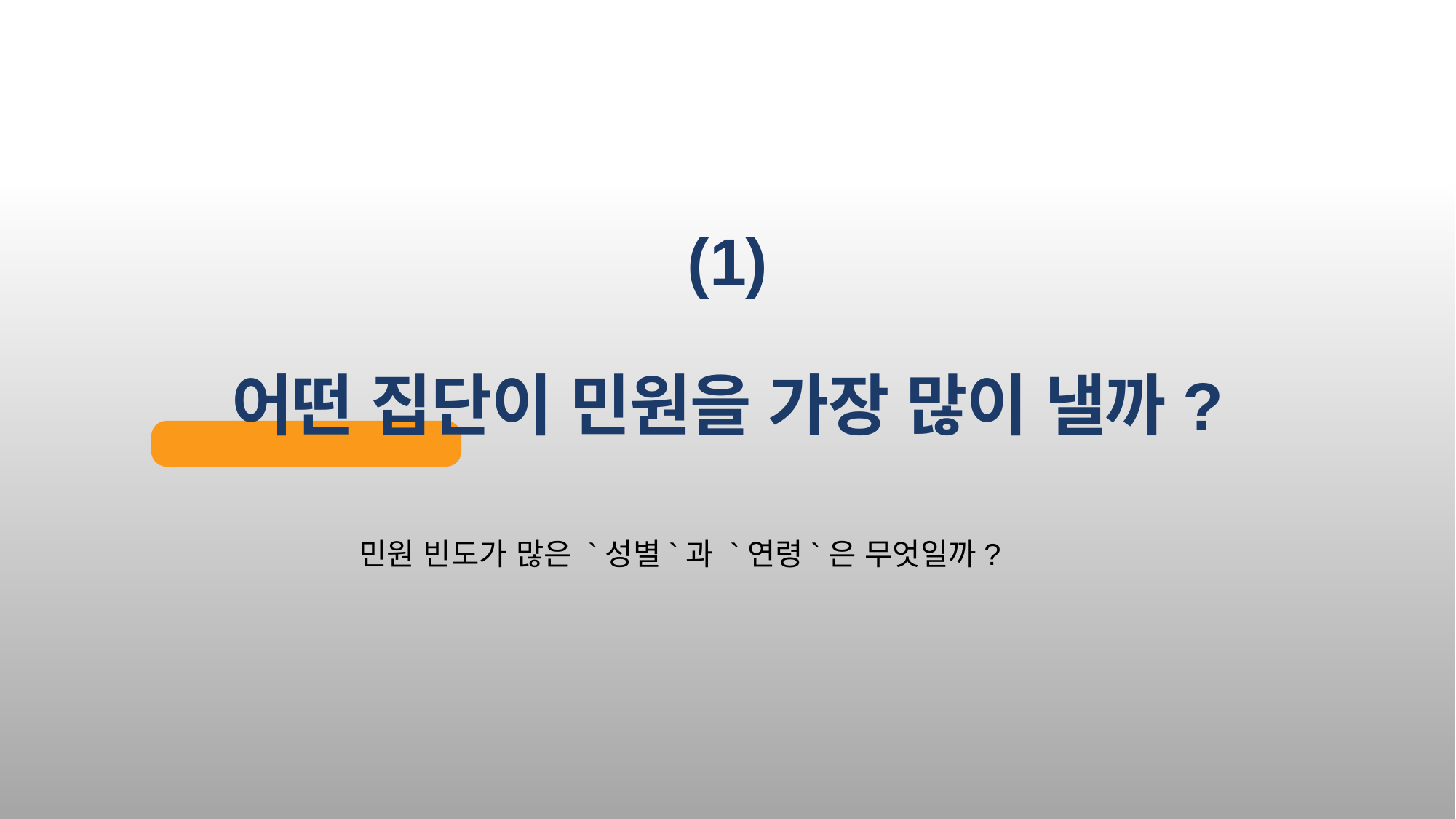

# (1) 어떤 집단이 민원을 가장 많이 낼까?

민원 빈도가 많은 `성별`과 `연령`은 무엇일까?